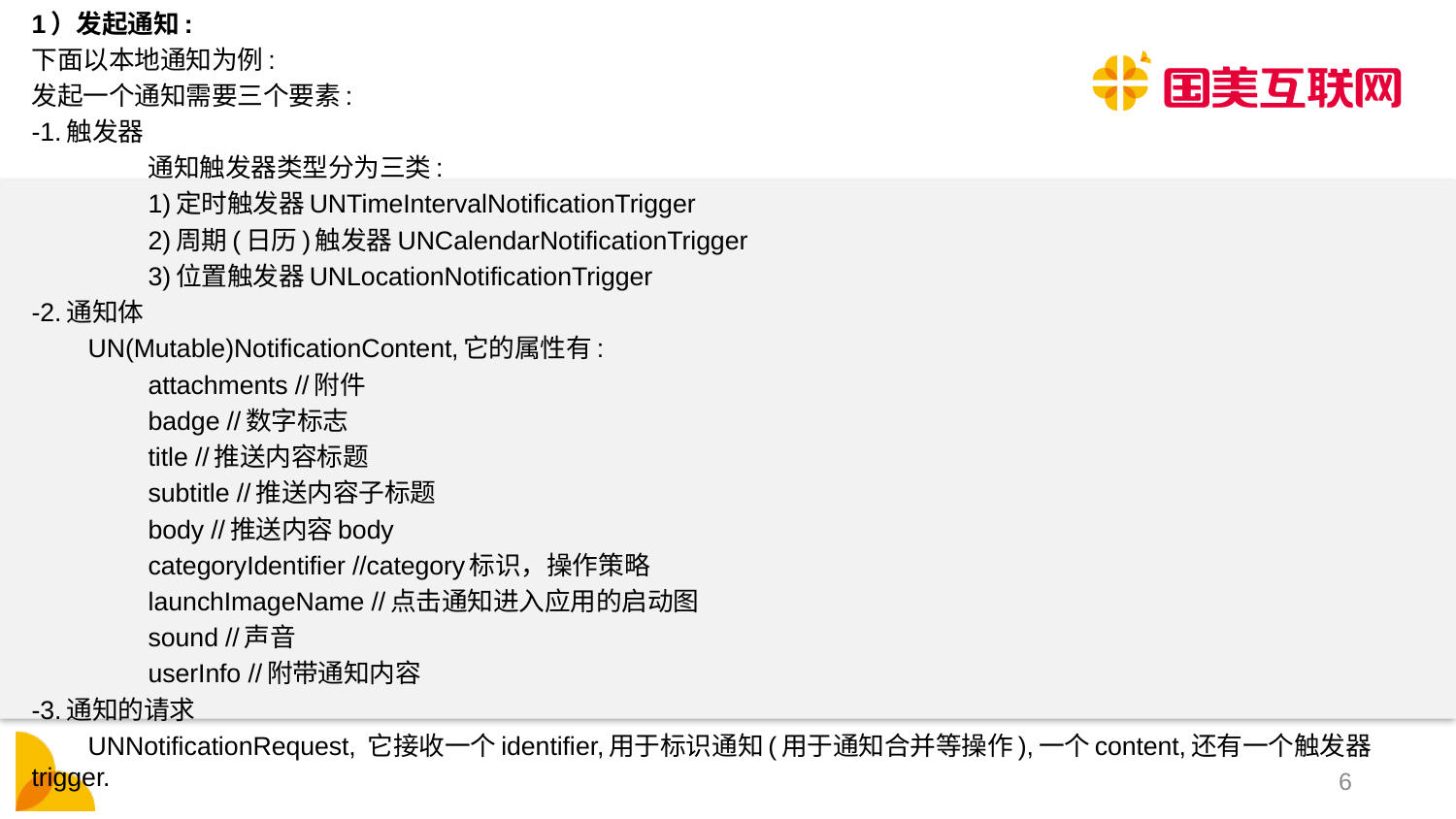

1）发起通知:
下面以本地通知为例:
发起一个通知需要三个要素:
-1.触发器
	通知触发器类型分为三类:
	1)定时触发器UNTimeIntervalNotificationTrigger
	2)周期(日历)触发器UNCalendarNotificationTrigger
	3)位置触发器UNLocationNotificationTrigger
-2.通知体
        UN(Mutable)NotificationContent,它的属性有:
	attachments //附件
	badge //数字标志
	title //推送内容标题
	subtitle //推送内容子标题
	body //推送内容body
	categoryIdentifier //category标识，操作策略
	launchImageName //点击通知进入应用的启动图
	sound //声音
	userInfo //附带通知内容
-3.通知的请求
        UNNotificationRequest, 它接收一个identifier,用于标识通知(用于通知合并等操作),一个content,还有一个触发器trigger.
6